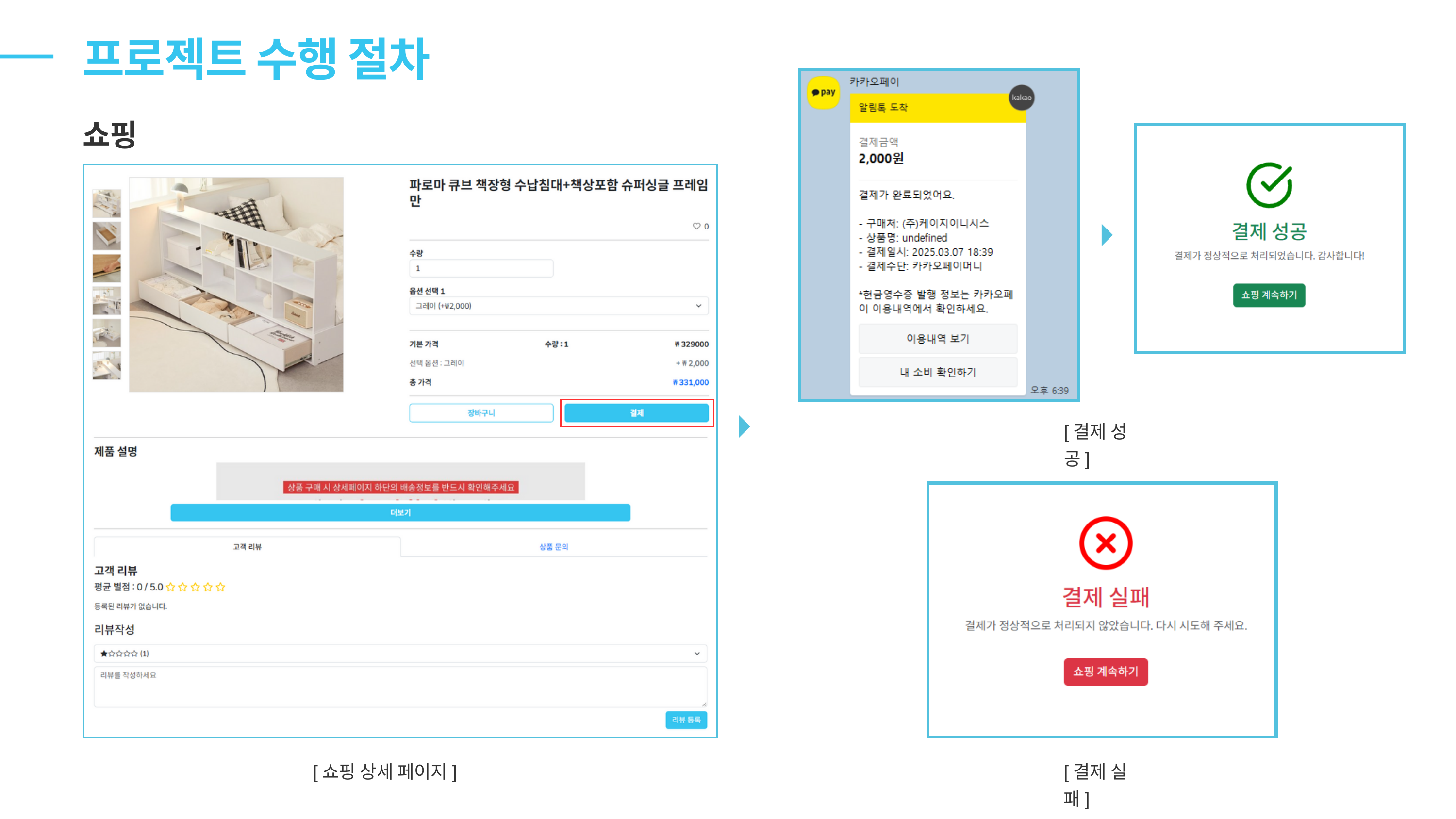

프로젝트 수행 절차

쇼핑

[결제 성공]

[쇼핑 상세 페이지]
[결제 실패]